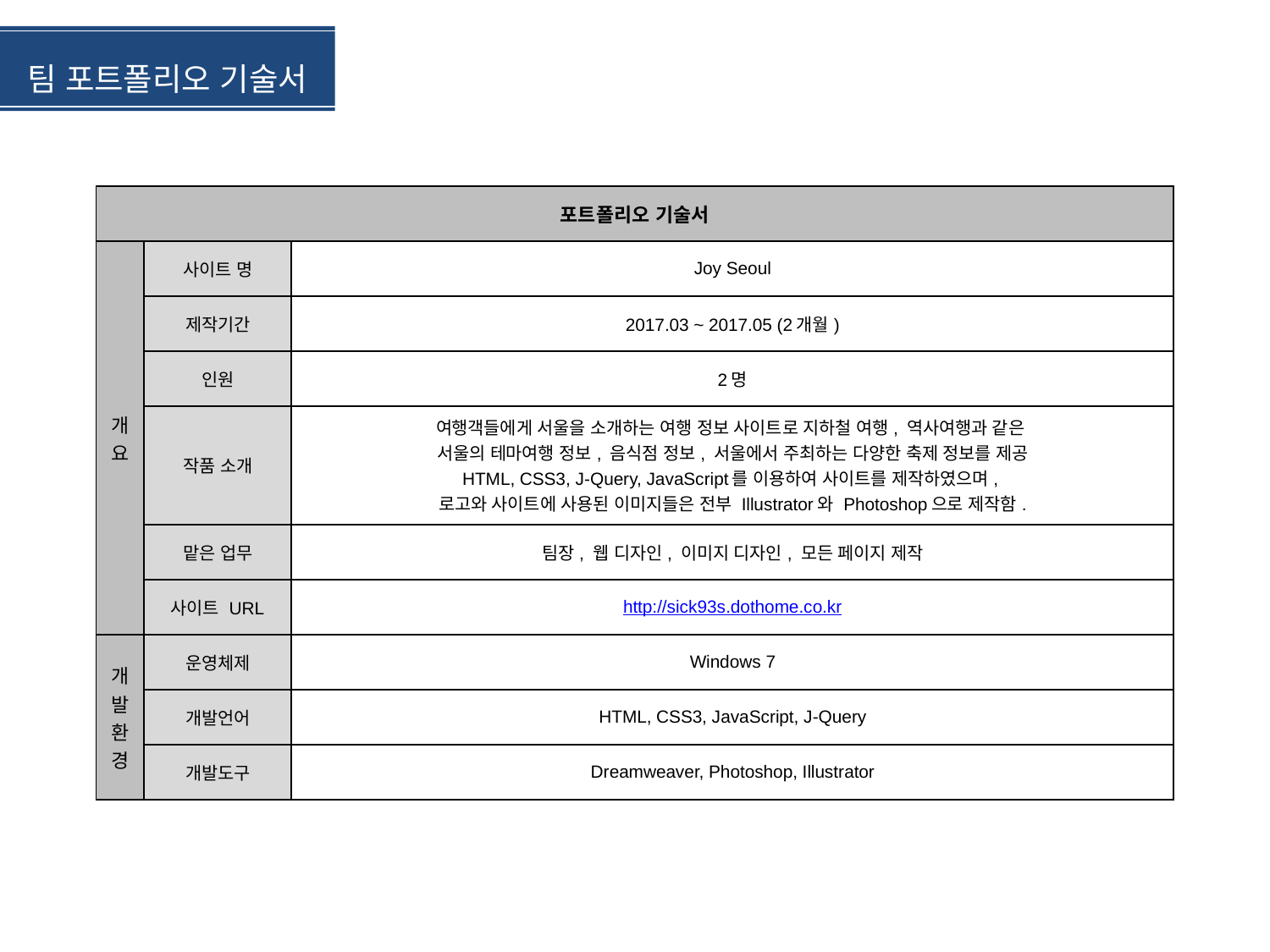

팀 포트폴리오 기술서
| 포트폴리오 기술서 |  |  |
| --- | --- | --- |
| 개요 | 사이트 명 | Joy Seoul |
|  | 제작기간 | 2017.03 ~ 2017.05 (2개월) |
|  | 인원 | 2명 |
|  | 작품 소개 | 여행객들에게 서울을 소개하는 여행 정보 사이트로 지하철 여행, 역사여행과 같은 서울의 테마여행 정보, 음식점 정보, 서울에서 주최하는 다양한 축제 정보를 제공 HTML, CSS3, J-Query, JavaScript를 이용하여 사이트를 제작하였으며, 로고와 사이트에 사용된 이미지들은 전부 Illustrator와 Photoshop으로 제작함. |
|  | 맡은 업무 | 팀장, 웹 디자인, 이미지 디자인, 모든 페이지 제작 |
|  | 사이트 URL | http://sick93s.dothome.co.kr |
| 개발환경 | 운영체제 | Windows 7 |
|  | 개발언어 | HTML, CSS3, JavaScript, J-Query |
|  | 개발도구 | Dreamweaver, Photoshop, Illustrator |